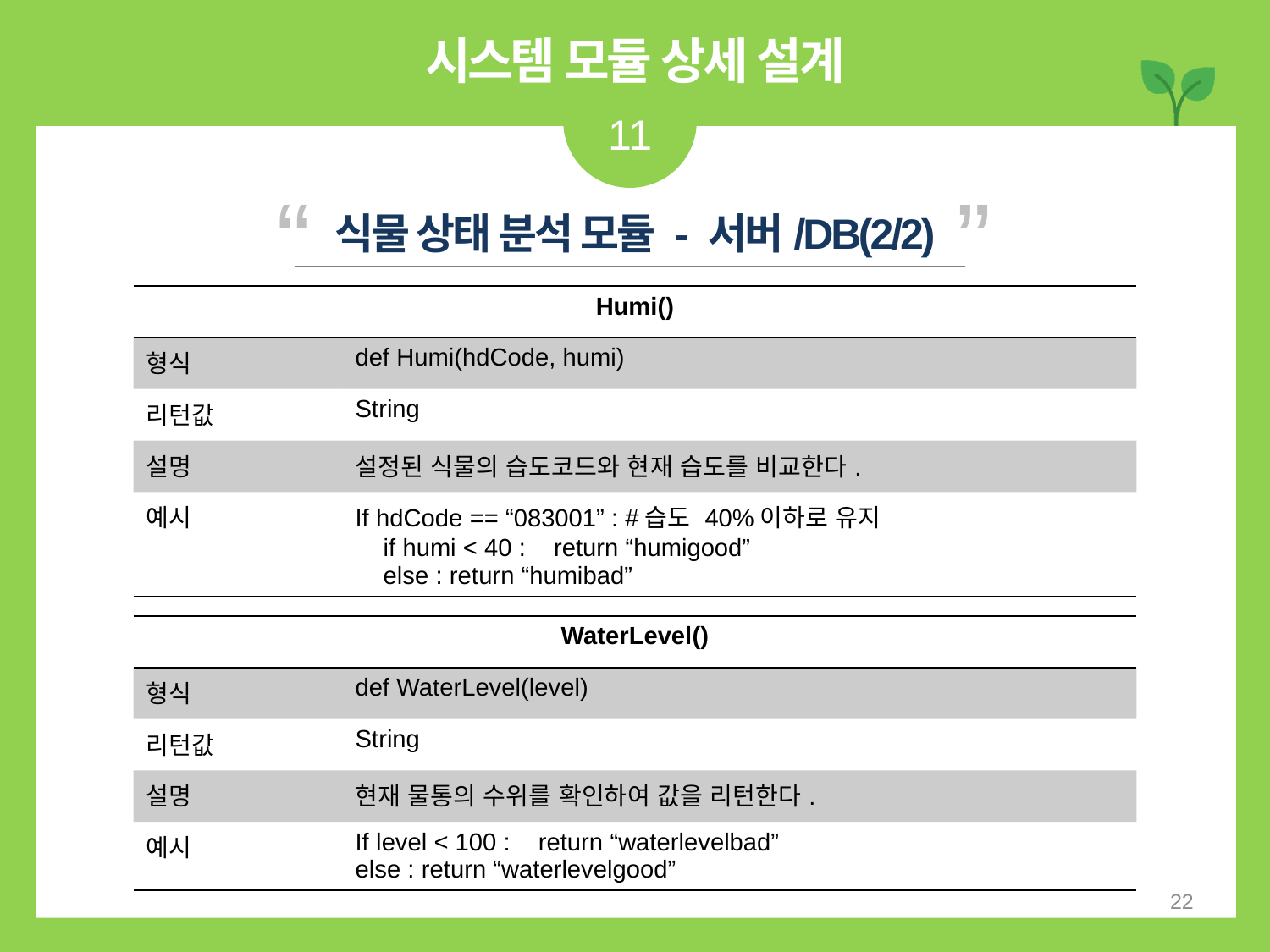

시스템 모듈 상세 설계

11

“                      ”
식물 상태 분석 모듈 - 서버/DB(2/2)
| Humi() |  |
| --- | --- |
| 형식 | def Humi(hdCode, humi) |
| 리턴값 | String |
| 설명 | 설정된 식물의 습도코드와 현재 습도를 비교한다. |
| 예시 | If hdCode == “083001” : #습도 40%이하로 유지 if humi < 40 : return “humigood” else : return “humibad” |
| WaterLevel() |  |
| --- | --- |
| 형식 | def WaterLevel(level) |
| 리턴값 | String |
| 설명 | 현재 물통의 수위를 확인하여 값을 리턴한다. |
| 예시 | If level < 100 : return “waterlevelbad” else : return “waterlevelgood” |
22